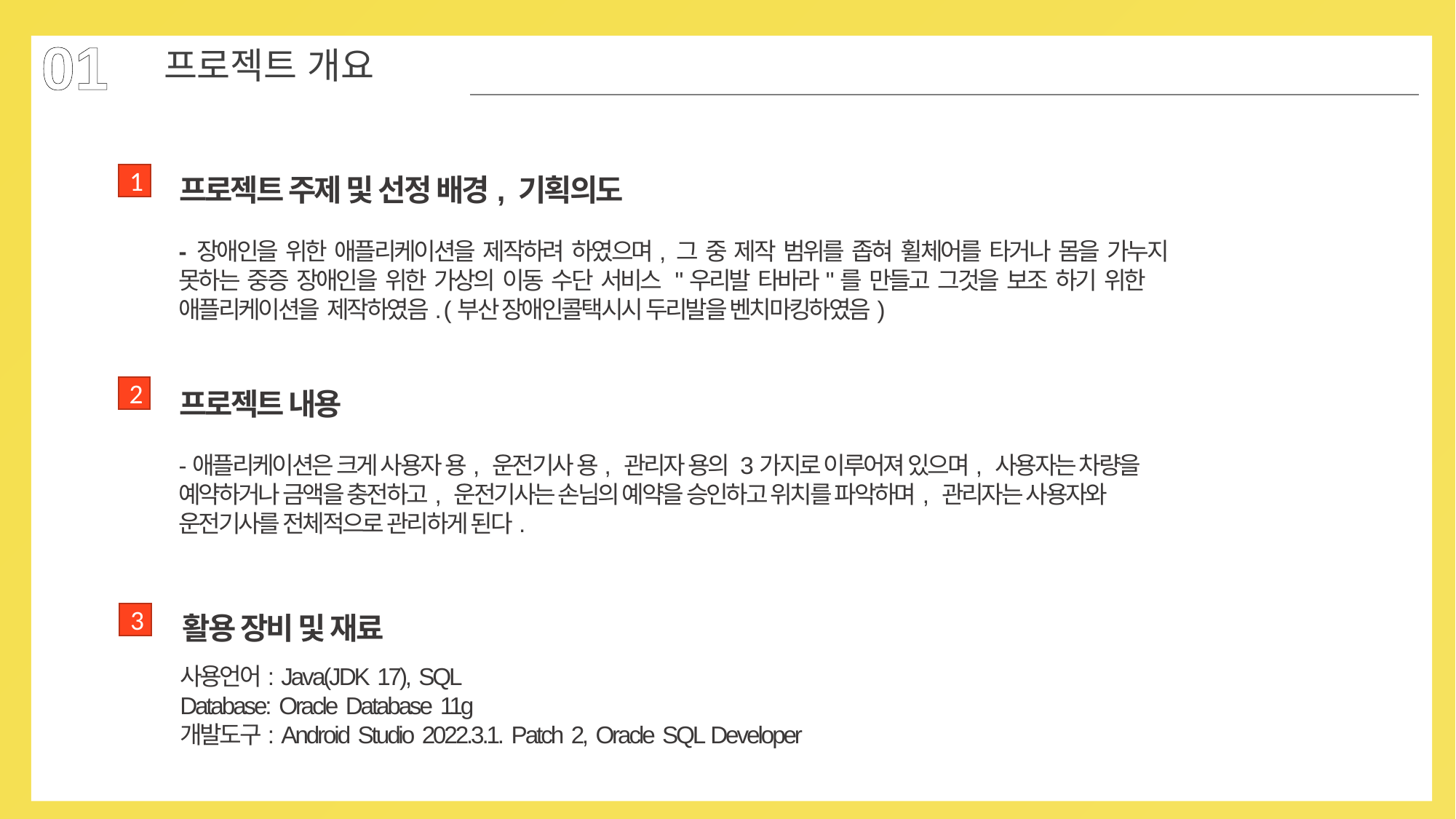

01

프로젝트 개요
1
프로젝트 주제 및 선정 배경, 기획의도
- 장애인을 위한 애플리케이션을 제작하려 하였으며, 그 중 제작 범위를 좁혀 휠체어를 타거나 몸을 가누지 못하는 중증 장애인을 위한 가상의 이동 수단 서비스 "우리발 타바라"를 만들고 그것을 보조 하기 위한 애플리케이션을 제작하였음. (부산 장애인콜택시시 두리발을 벤치마킹하였음)
2
프로젝트 내용
-애플리케이션은 크게 사용자 용, 운전기사 용, 관리자 용의 3가지로 이루어져 있으며, 사용자는 차량을 예약하거나 금액을 충전하고, 운전기사는 손님의 예약을 승인하고 위치를 파악하며, 관리자는 사용자와 운전기사를 전체적으로 관리하게 된다.
3
활용 장비 및 재료
사용언어: Java(JDK 17), SQL
Database: Oracle Database 11g
개발도구: Android Studio 2022.3.1. Patch 2, Oracle SQL Developer